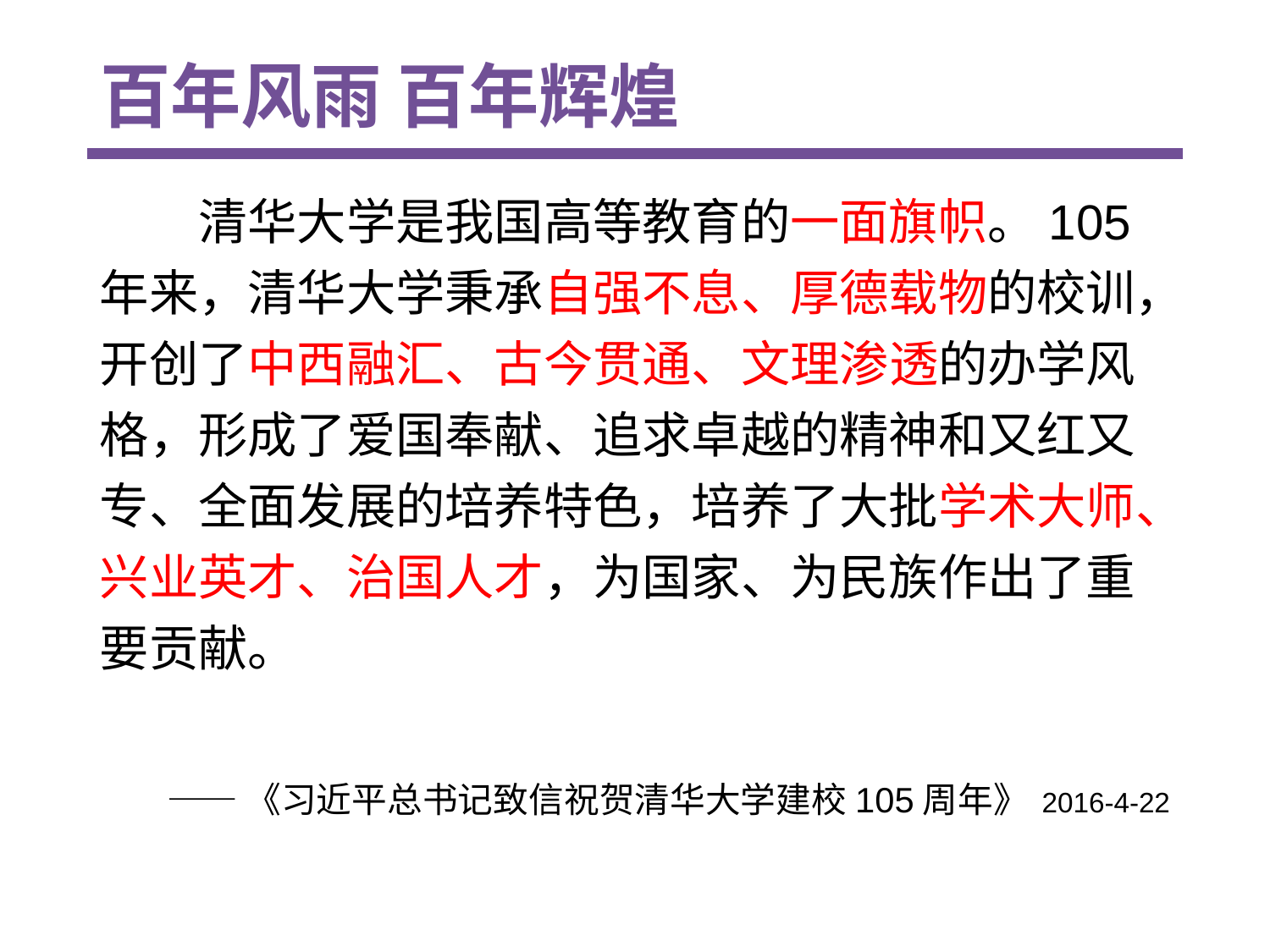

# 百年风雨 百年辉煌
　　清华大学是我国高等教育的一面旗帜。105年来，清华大学秉承自强不息、厚德载物的校训，开创了中西融汇、古今贯通、文理渗透的办学风格，形成了爱国奉献、追求卓越的精神和又红又专、全面发展的培养特色，培养了大批学术大师、兴业英才、治国人才，为国家、为民族作出了重要贡献。

——《习近平总书记致信祝贺清华大学建校105周年》 2016-4-22